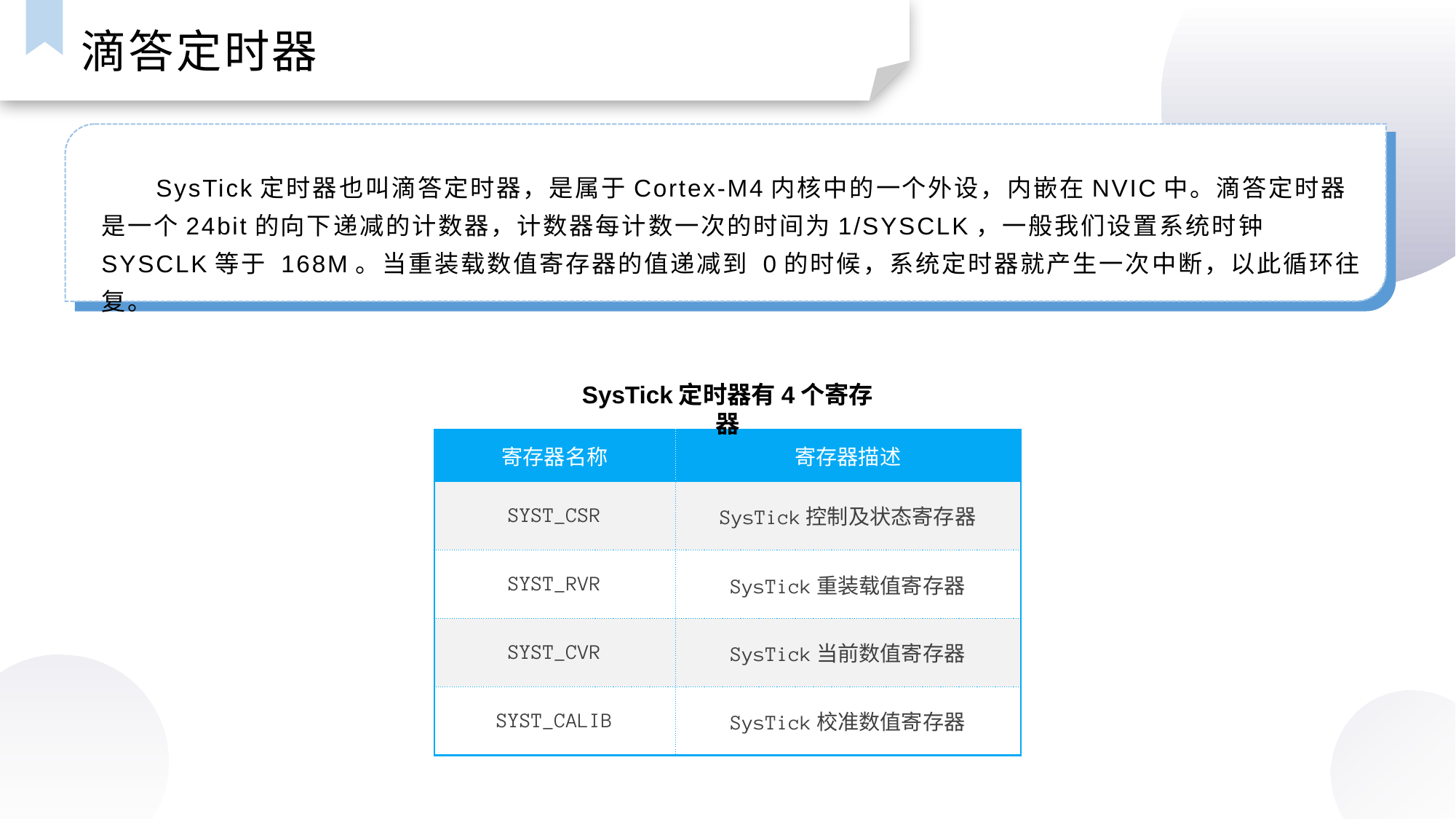

滴答定时器

SysTick定时器也叫滴答定时器，是属于Cortex-M4内核中的一个外设，内嵌在NVIC中。滴答定时器是一个24bit的向下递减的计数器，计数器每计数一次的时间为1/SYSCLK，一般我们设置系统时钟 SYSCLK等于 168M。当重装载数值寄存器的值递减到 0的时候，系统定时器就产生一次中断，以此循环往复。
SysTick定时器有4个寄存器
| 寄存器名称 | 寄存器描述 |
| --- | --- |
| SYST\_CSR | SysTick控制及状态寄存器 |
| SYST\_RVR | SysTick重装载值寄存器 |
| SYST\_CVR | SysTick当前数值寄存器 |
| SYST\_CALIB | SysTick校准数值寄存器 |